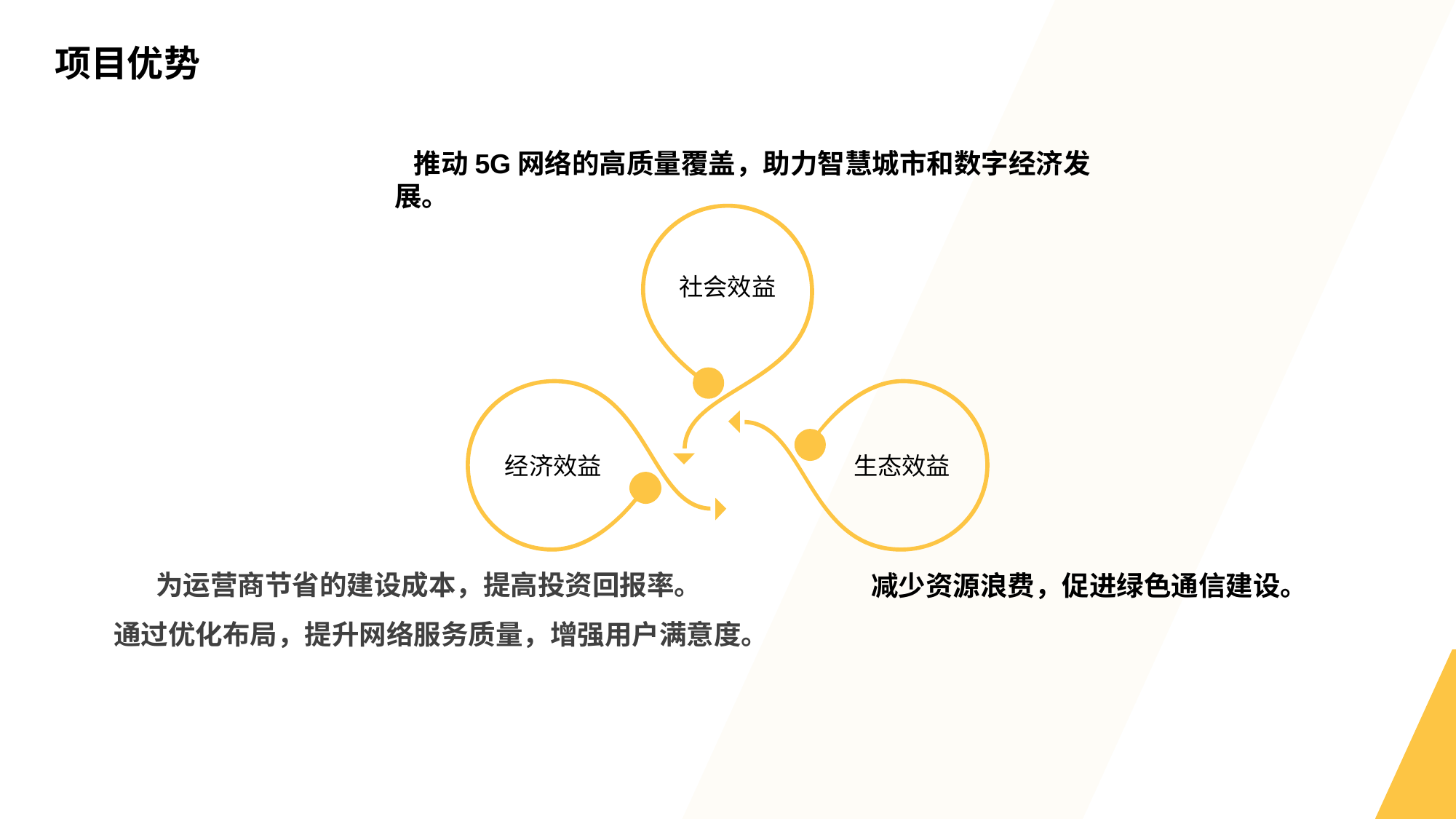

项目优势

  推动5G网络的高质量覆盖，助力智慧城市和数字经济发展。

社会效益
生态效益
经济效益

减少资源浪费，促进绿色通信建设。
为运营商节省的建设成本，提高投资回报率。
 通过优化布局，提升网络服务质量，增强用户满意度。